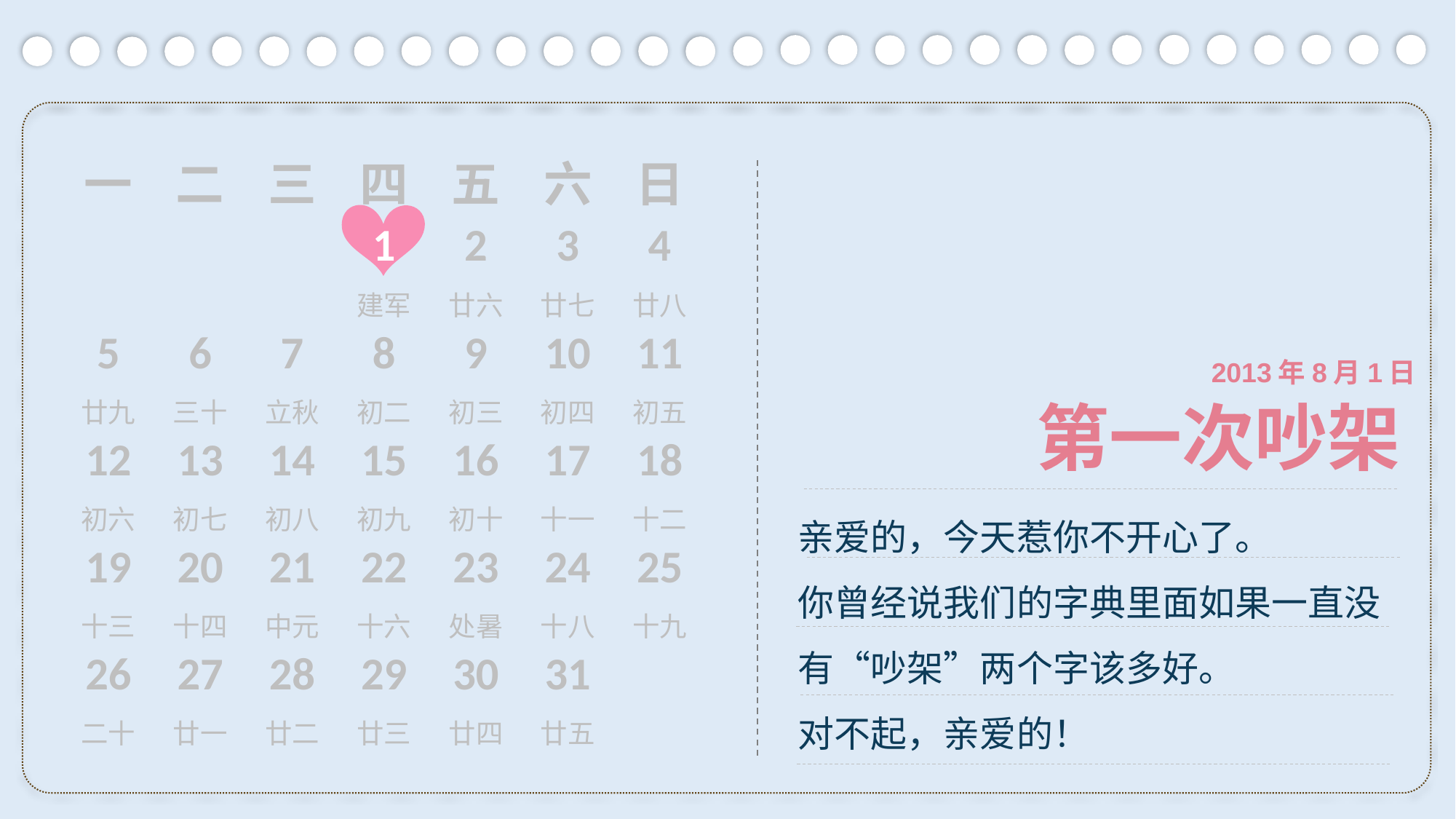

| 一 | 二 | 三 | 四 | 五 | 六 | 日 |
| --- | --- | --- | --- | --- | --- | --- |
|  |  |  | 1 | 2 | 3 | 4 |
|  |  |  | 建军 | 廿六 | 廿七 | 廿八 |
| 5 | 6 | 7 | 8 | 9 | 10 | 11 |
| 廿九 | 三十 | 立秋 | 初二 | 初三 | 初四 | 初五 |
| 12 | 13 | 14 | 15 | 16 | 17 | 18 |
| 初六 | 初七 | 初八 | 初九 | 初十 | 十一 | 十二 |
| 19 | 20 | 21 | 22 | 23 | 24 | 25 |
| 十三 | 十四 | 中元 | 十六 | 处暑 | 十八 | 十九 |
| 26 | 27 | 28 | 29 | 30 | 31 |  |
| 二十 | 廿一 | 廿二 | 廿三 | 廿四 | 廿五 |  |

2013年8月1日
第一次吵架
亲爱的，今天惹你不开心了。
你曾经说我们的字典里面如果一直没有“吵架”两个字该多好。
对不起，亲爱的！